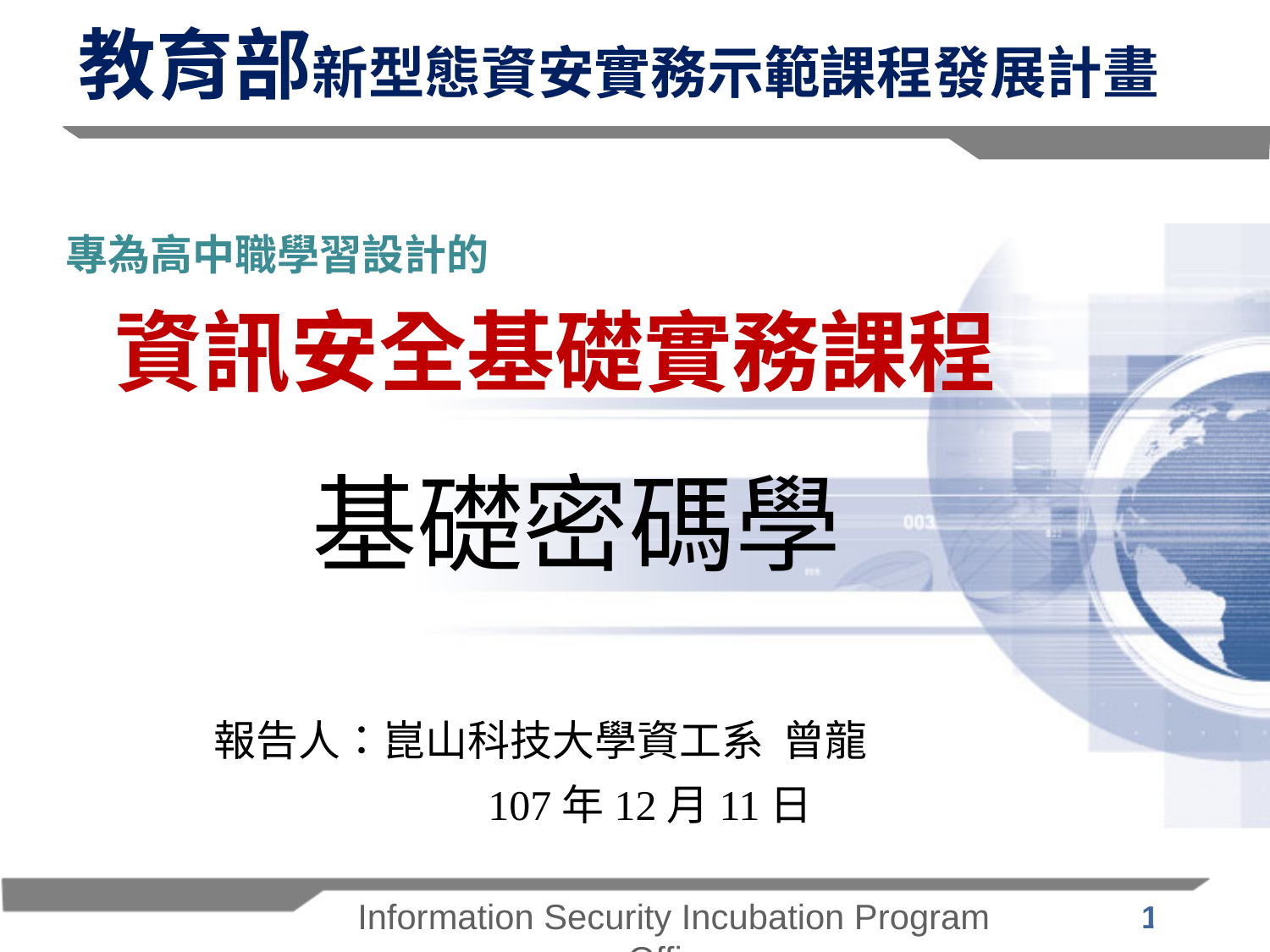

# 教育部新型態資安實務示範課程發展計畫
專為高中職學習設計的
資訊安全基礎實務課程
基礎密碼學
報告人：崑山科技大學資工系  曾龍
107年12月11日